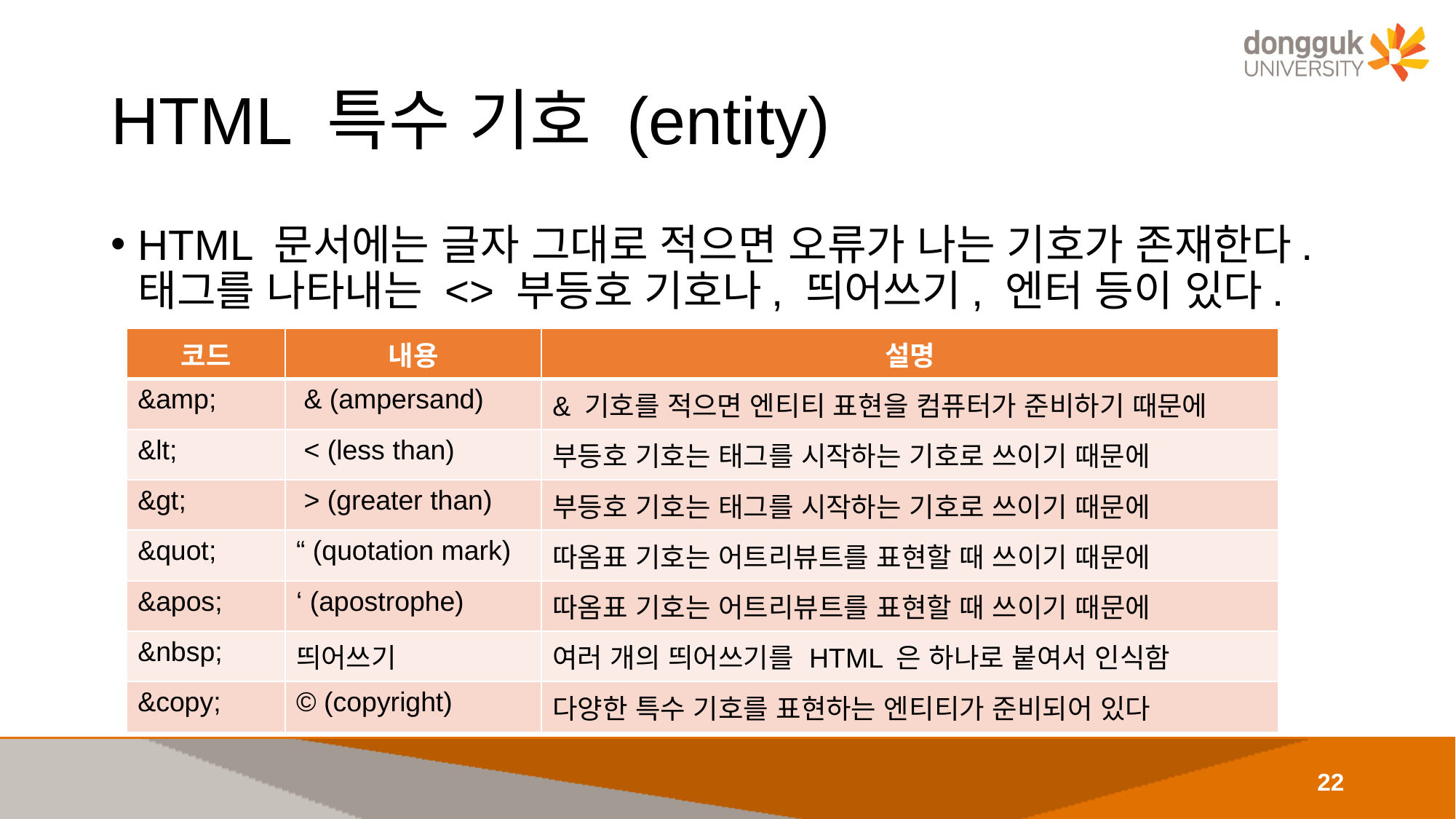

# HTML 특수 기호 (entity)
HTML 문서에는 글자 그대로 적으면 오류가 나는 기호가 존재한다. 태그를 나타내는 <> 부등호 기호나, 띄어쓰기, 엔터 등이 있다.
| 코드 | 내용 | 설명 |
| --- | --- | --- |
| &amp; | & (ampersand) | & 기호를 적으면 엔티티 표현을 컴퓨터가 준비하기 때문에 |
| &lt; | < (less than) | 부등호 기호는 태그를 시작하는 기호로 쓰이기 때문에 |
| &gt; | > (greater than) | 부등호 기호는 태그를 시작하는 기호로 쓰이기 때문에 |
| &quot; | “ (quotation mark) | 따옴표 기호는 어트리뷰트를 표현할 때 쓰이기 때문에 |
| &apos; | ‘ (apostrophe) | 따옴표 기호는 어트리뷰트를 표현할 때 쓰이기 때문에 |
| &nbsp; | 띄어쓰기 | 여러 개의 띄어쓰기를 HTML 은 하나로 붙여서 인식함 |
| &copy; | © (copyright) | 다양한 특수 기호를 표현하는 엔티티가 준비되어 있다 |
22